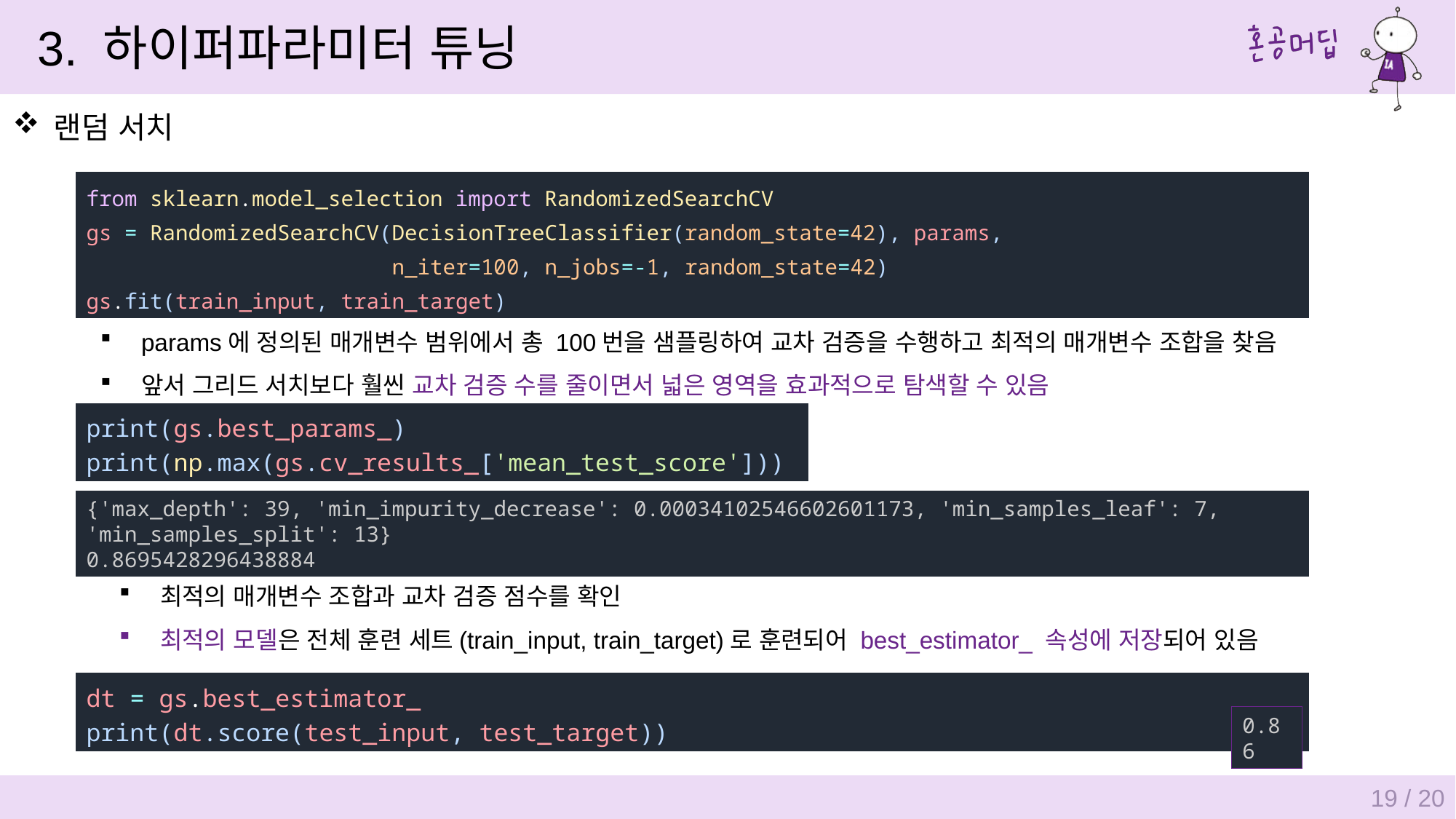

3. 하이퍼파라미터 튜닝
랜덤 서치
from sklearn.model_selection import RandomizedSearchCV
gs = RandomizedSearchCV(DecisionTreeClassifier(random_state=42), params,
                        n_iter=100, n_jobs=-1, random_state=42)
gs.fit(train_input, train_target)
params에 정의된 매개변수 범위에서 총 100번을 샘플링하여 교차 검증을 수행하고 최적의 매개변수 조합을 찾음
앞서 그리드 서치보다 훨씬 교차 검증 수를 줄이면서 넓은 영역을 효과적으로 탐색할 수 있음
print(gs.best_params_)
print(np.max(gs.cv_results_['mean_test_score']))
{'max_depth': 39, 'min_impurity_decrease': 0.00034102546602601173, 'min_samples_leaf': 7, 'min_samples_split': 13}
0.8695428296438884
최적의 매개변수 조합과 교차 검증 점수를 확인
최적의 모델은 전체 훈련 세트(train_input, train_target)로 훈련되어 best_estimator_ 속성에 저장되어 있음
dt = gs.best_estimator_
print(dt.score(test_input, test_target))
0.86
19 / 20